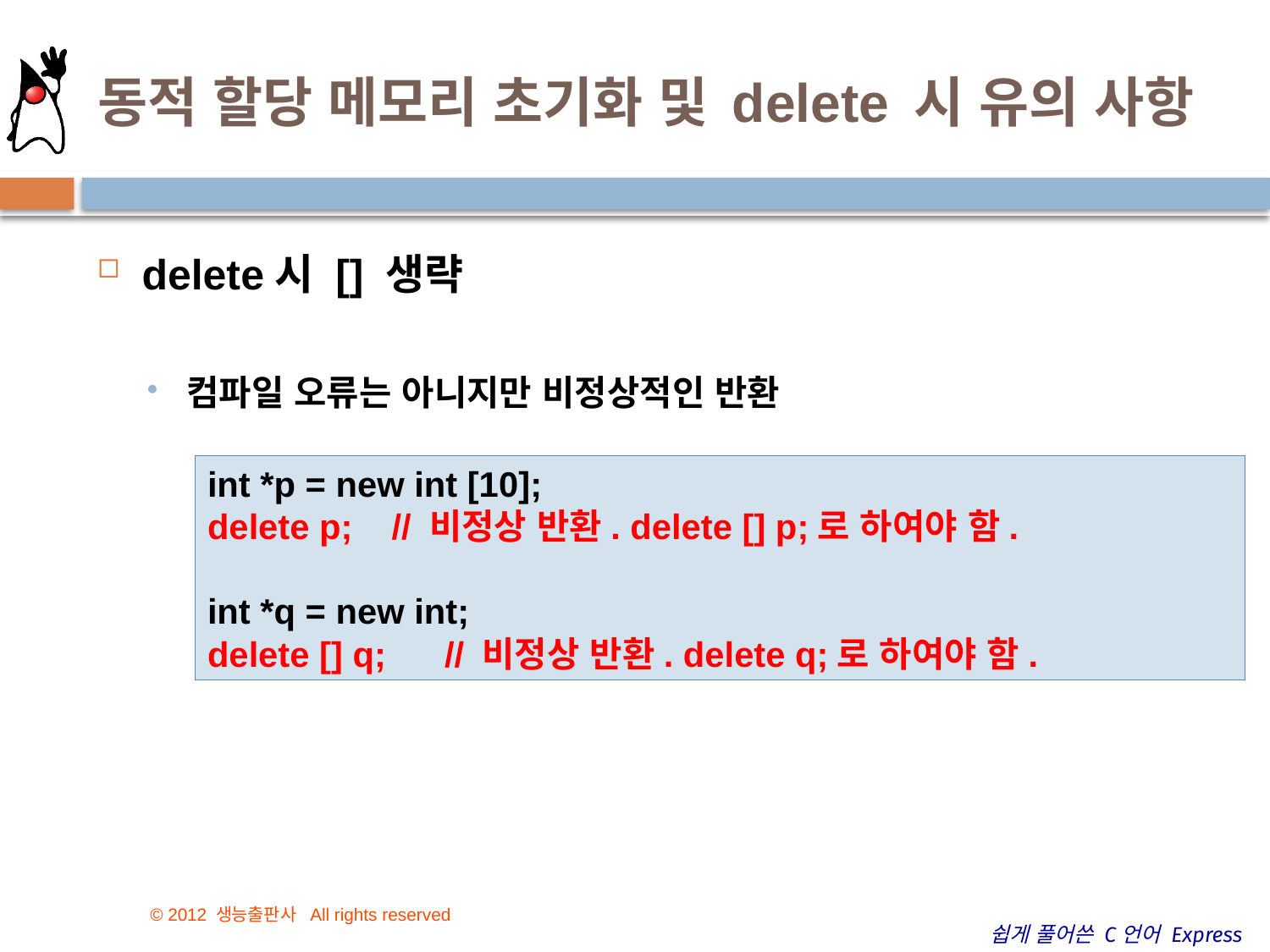

# 동적 할당 메모리 초기화 및 delete 시 유의 사항

delete시 [] 생략

컴파일 오류는 아니지만 비정상적인 반환

int *p = new int [10];
delete p;    // 비정상 반환. delete [] p;로 하여야 함.

int *q = new int;
delete [] q;      // 비정상 반환. delete q;로 하여야 함.